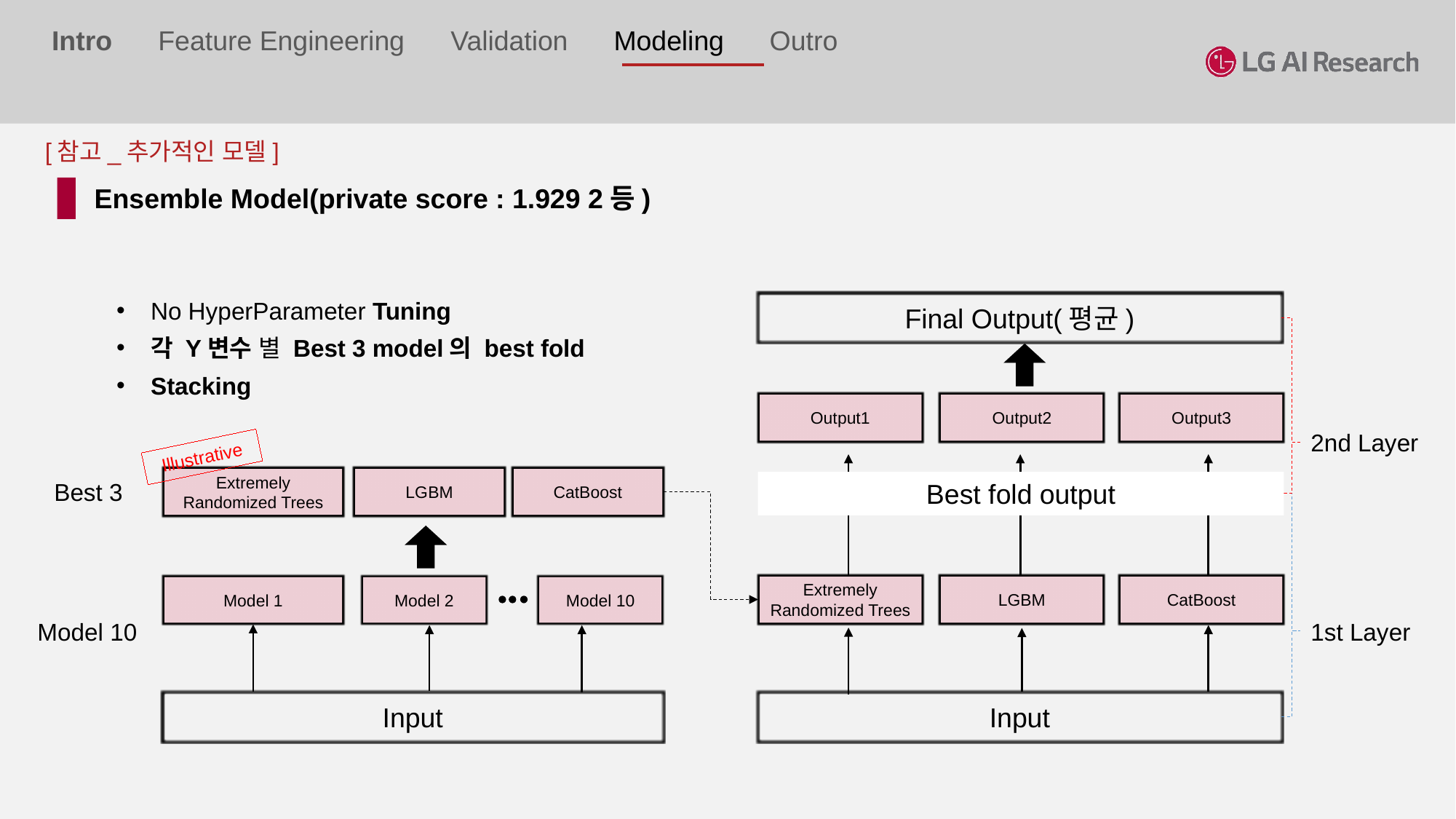

Intro      Feature Engineering      Validation      Modeling      Outro
[참고_추가적인 모델]
Ensemble Model(private score : 1.929 2등)

No HyperParameter Tuning
각 Y변수 별 Best 3 model의 best fold
Stacking
Final Output(평균)

Output1
Output2
Output3
2nd Layer
Illustrative
Extremely Randomized Trees
LGBM
CatBoost
Best 3
Best fold output

Extremely Randomized Trees
LGBM
CatBoost
Model 1
Model 2
Model 10

1st Layer
Model 10
Input
Input